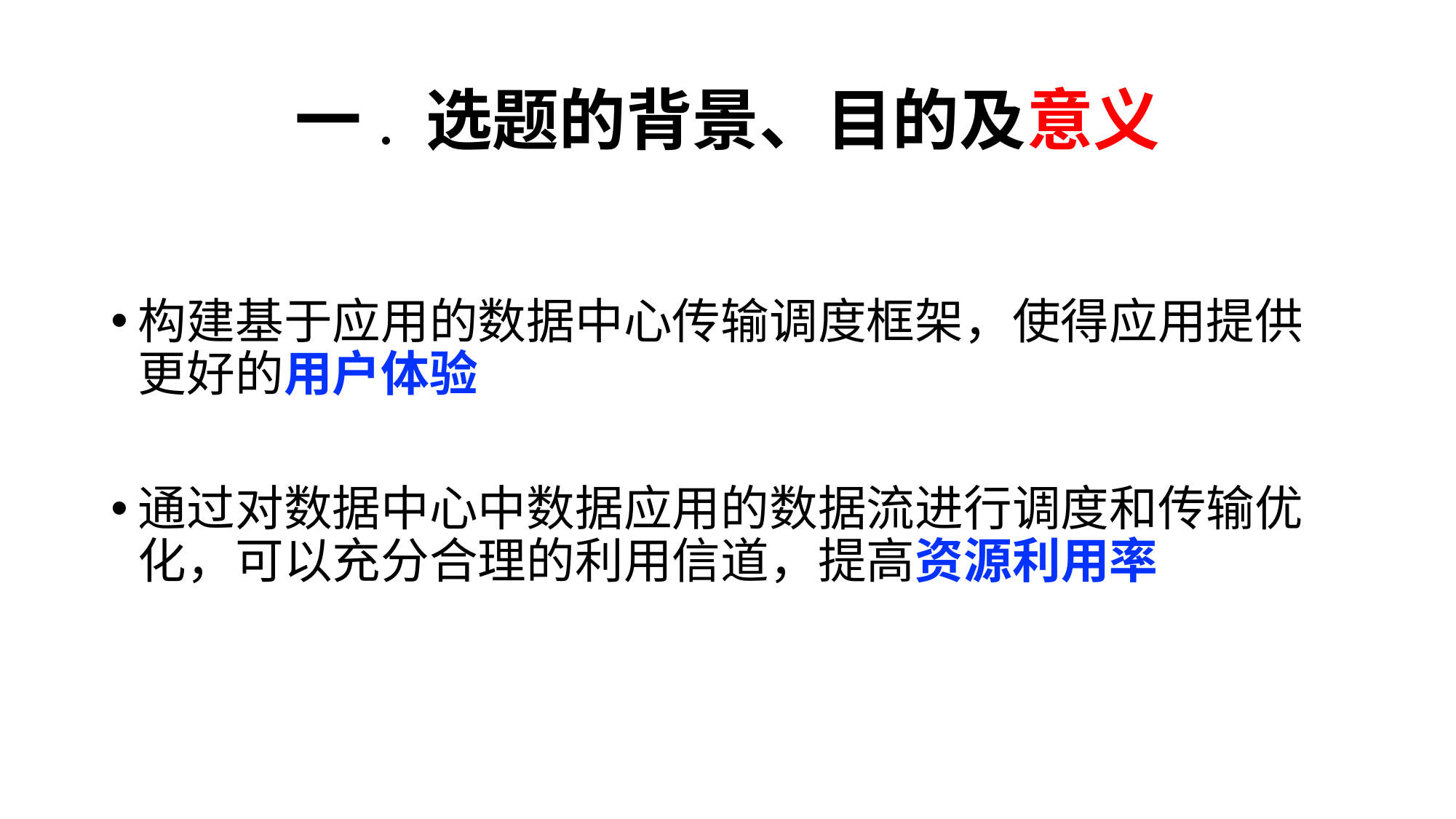

# 一. 选题的背景、目的及意义

构建基于应用的数据中心传输调度框架，使得应用提供更好的用户体验

通过对数据中心中数据应用的数据流进行调度和传输优化，可以充分合理的利用信道，提高资源利用率